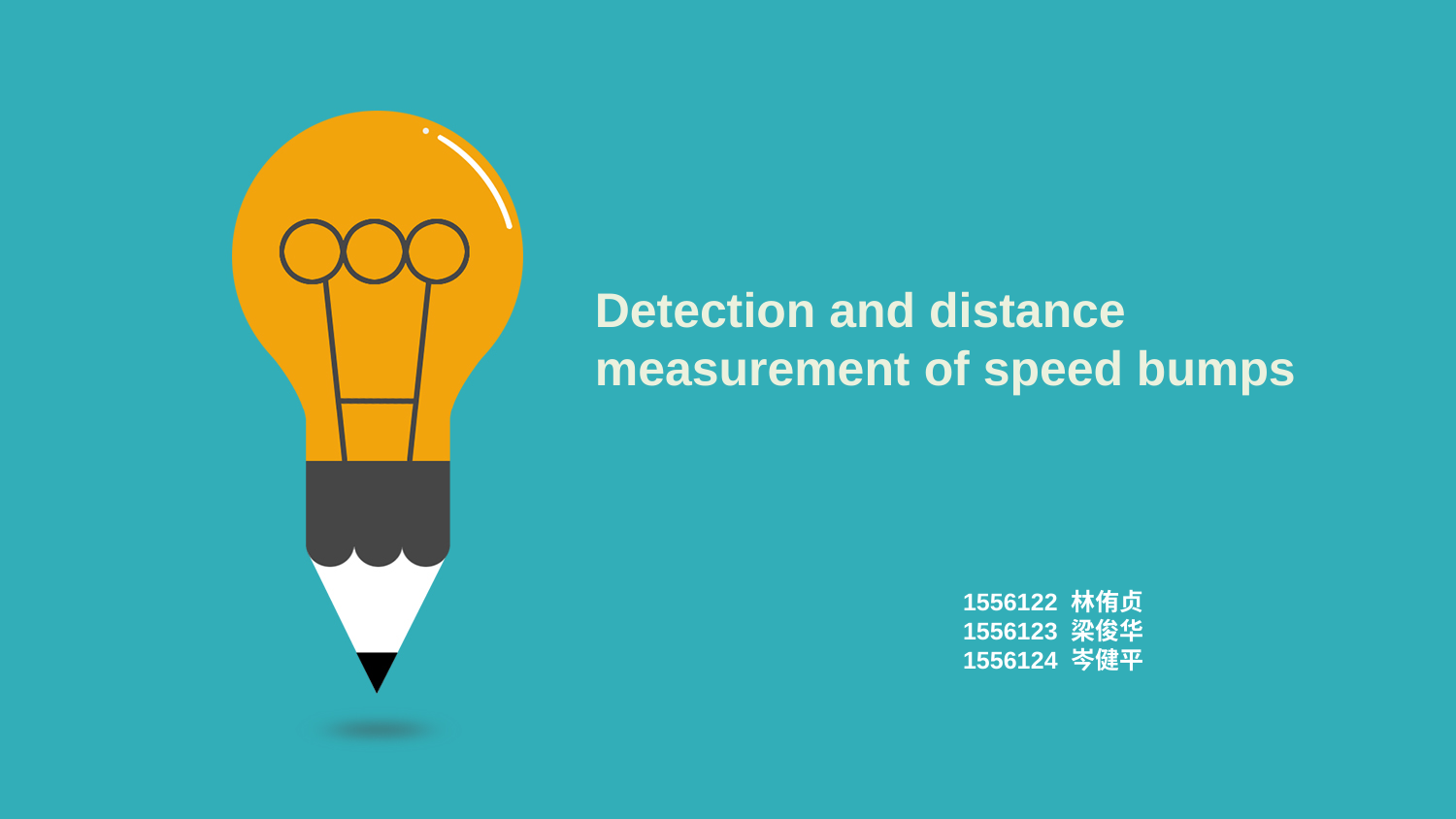

Detection and distance
measurement of speed bumps

1556122 林侑贞
1556123 梁俊华
1556124 岑健平